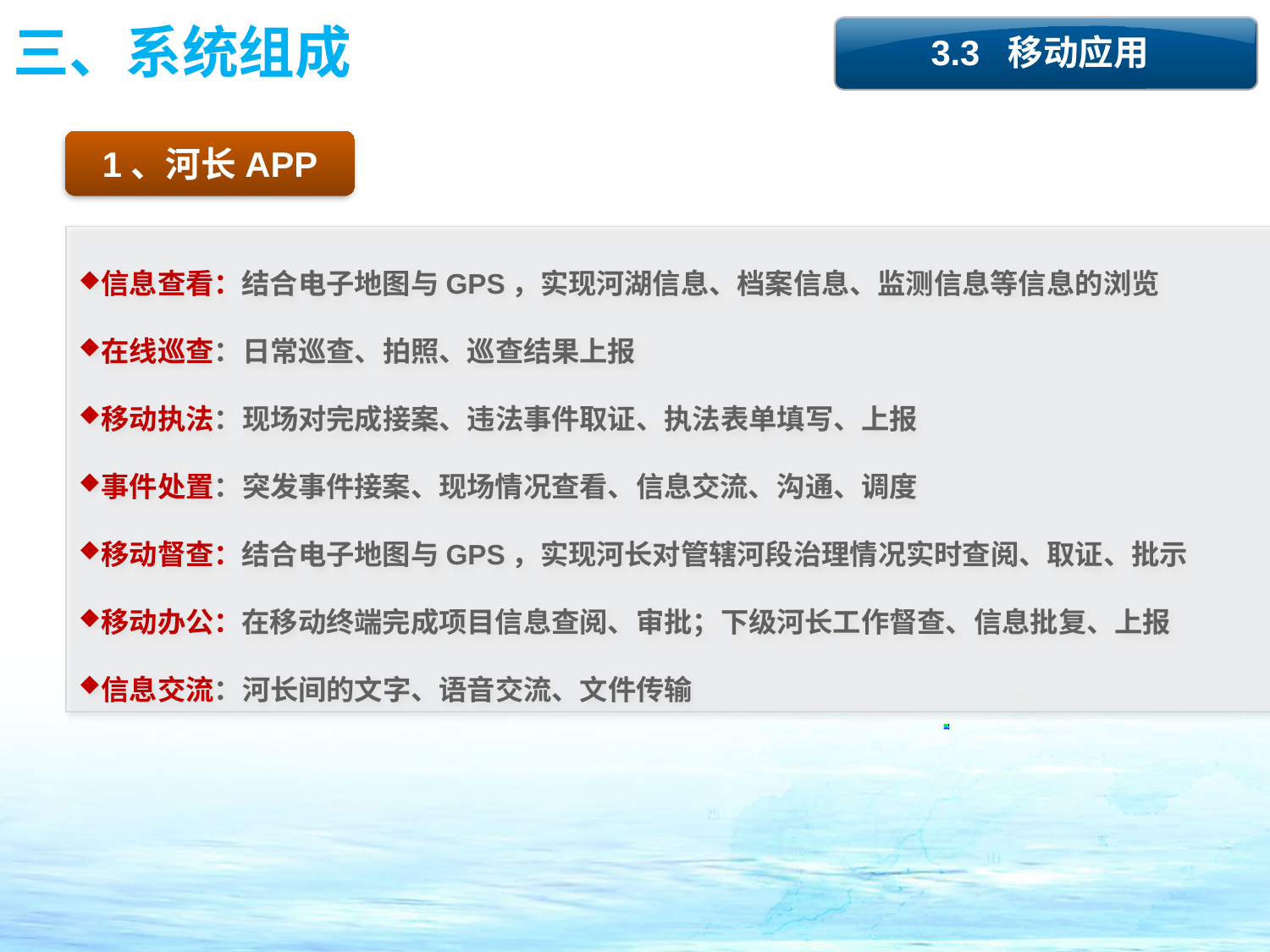

三、系统组成

3.3  移动应用
1、河长APP
信息查看：结合电子地图与GPS，实现河湖信息、档案信息、监测信息等信息的浏览
在线巡查：日常巡查、拍照、巡查结果上报
移动执法：现场对完成接案、违法事件取证、执法表单填写、上报
事件处置：突发事件接案、现场情况查看、信息交流、沟通、调度
移动督查：结合电子地图与GPS，实现河长对管辖河段治理情况实时查阅、取证、批示
移动办公：在移动终端完成项目信息查阅、审批；下级河长工作督查、信息批复、上报
信息交流：河长间的文字、语音交流、文件传输